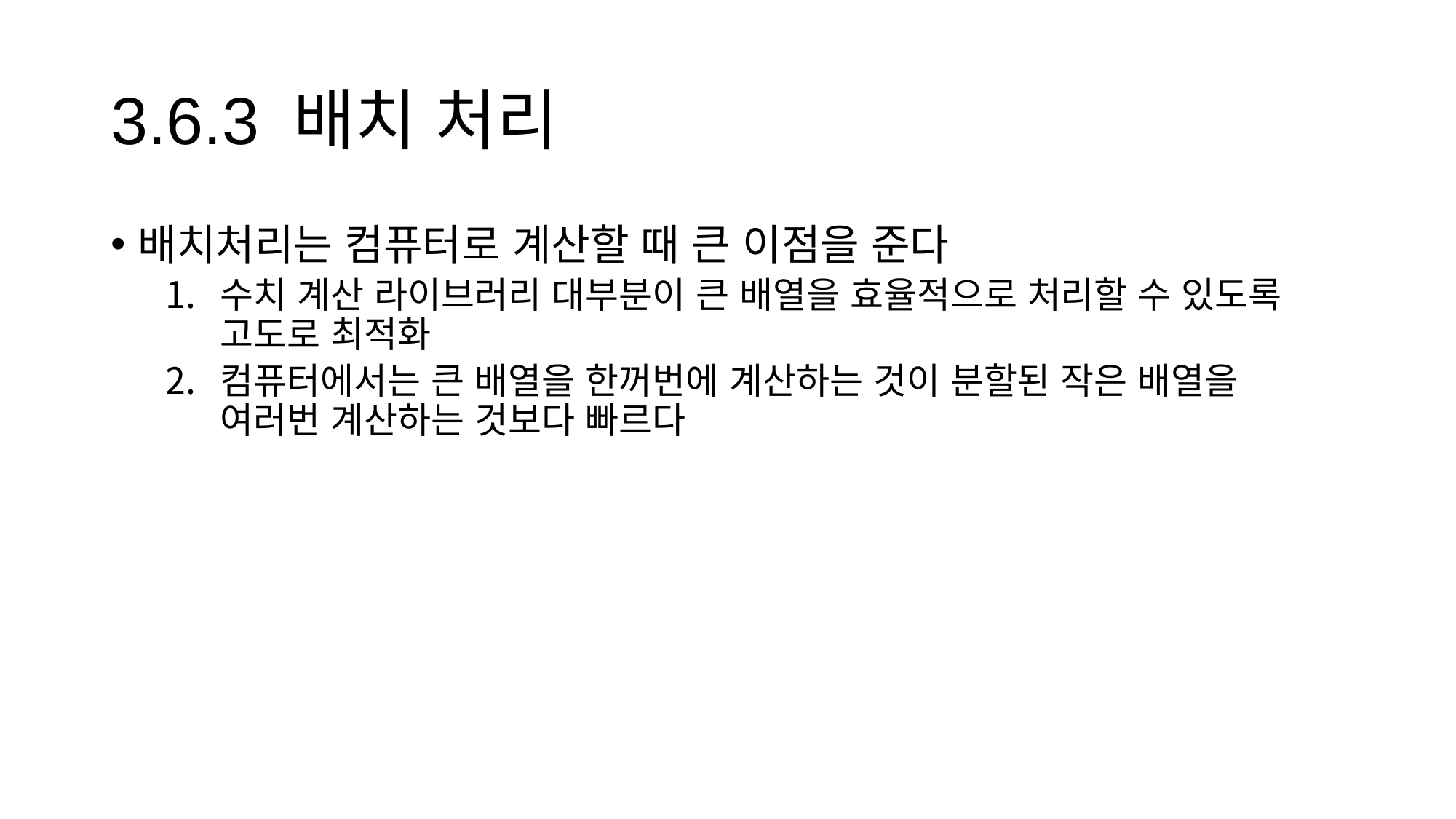

# 3.6.3 배치 처리
배치처리는 컴퓨터로 계산할 때 큰 이점을 준다
수치 계산 라이브러리 대부분이 큰 배열을 효율적으로 처리할 수 있도록 고도로 최적화
컴퓨터에서는 큰 배열을 한꺼번에 계산하는 것이 분할된 작은 배열을 여러번 계산하는 것보다 빠르다